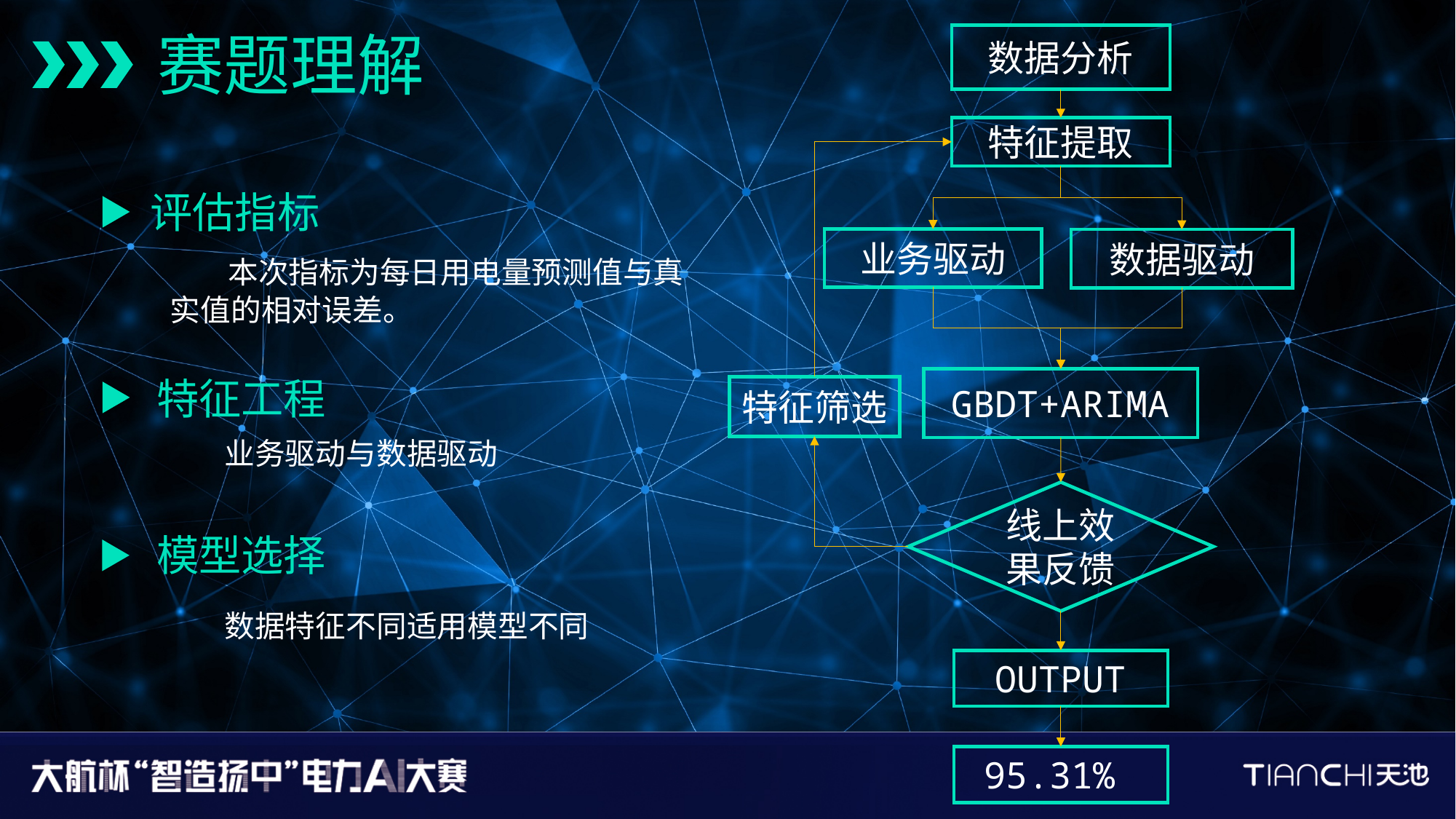

赛题理解
数据分析

特征提取
评估指标

业务驱动
数据驱动
      本次指标为每日用电量预测值与真实值的相对误差。
特征工程
GBDT+ARIMA
特征筛选

       业务驱动与数据驱动
线上效果反馈
模型选择

       数据特征不同适用模型不同
OUTPUT
95.31%